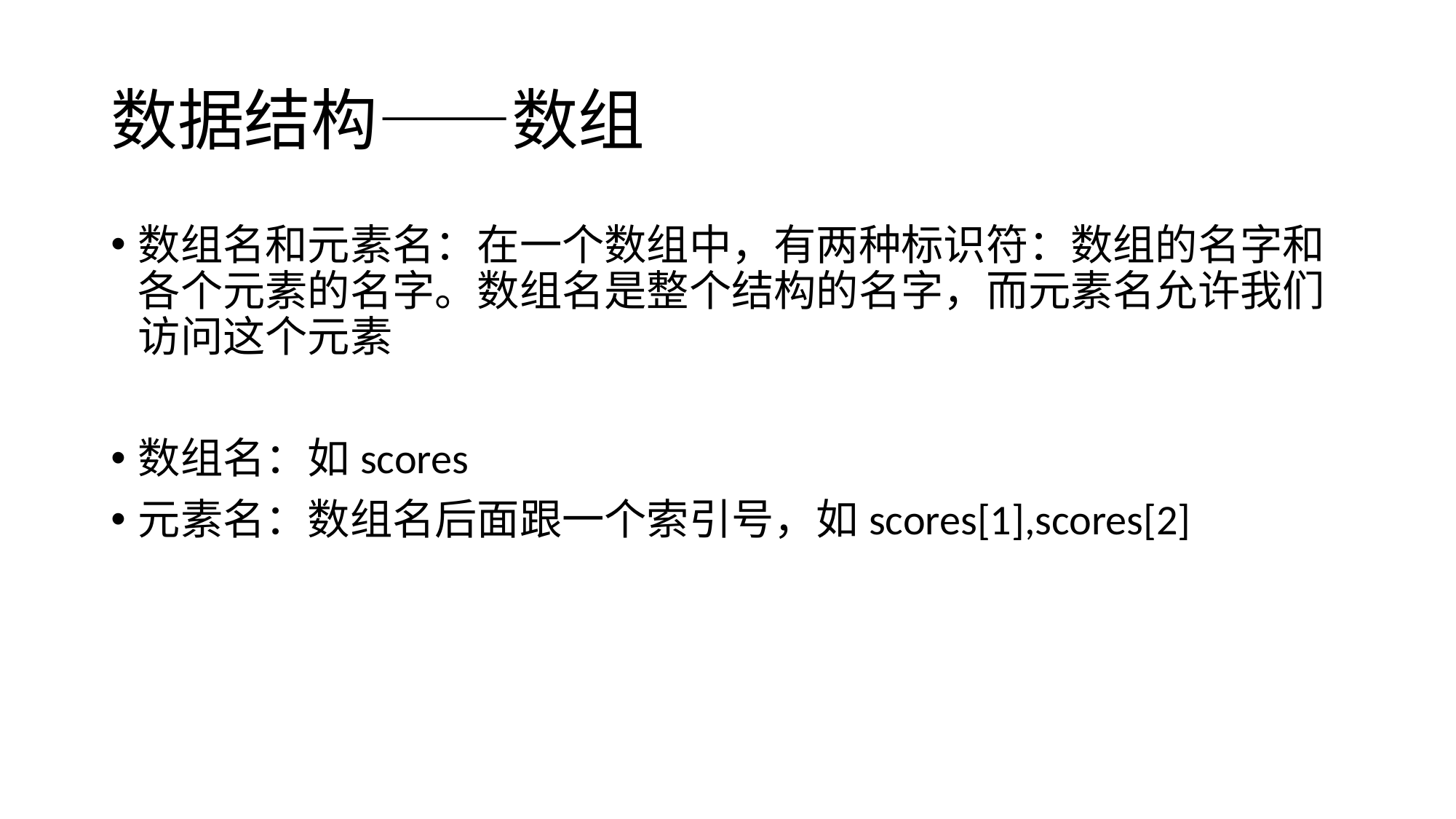

# 数据结构——数组
数组名和元素名：在一个数组中，有两种标识符：数组的名字和各个元素的名字。数组名是整个结构的名字，而元素名允许我们访问这个元素

数组名：如scores
元素名：数组名后面跟一个索引号，如scores[1],scores[2]